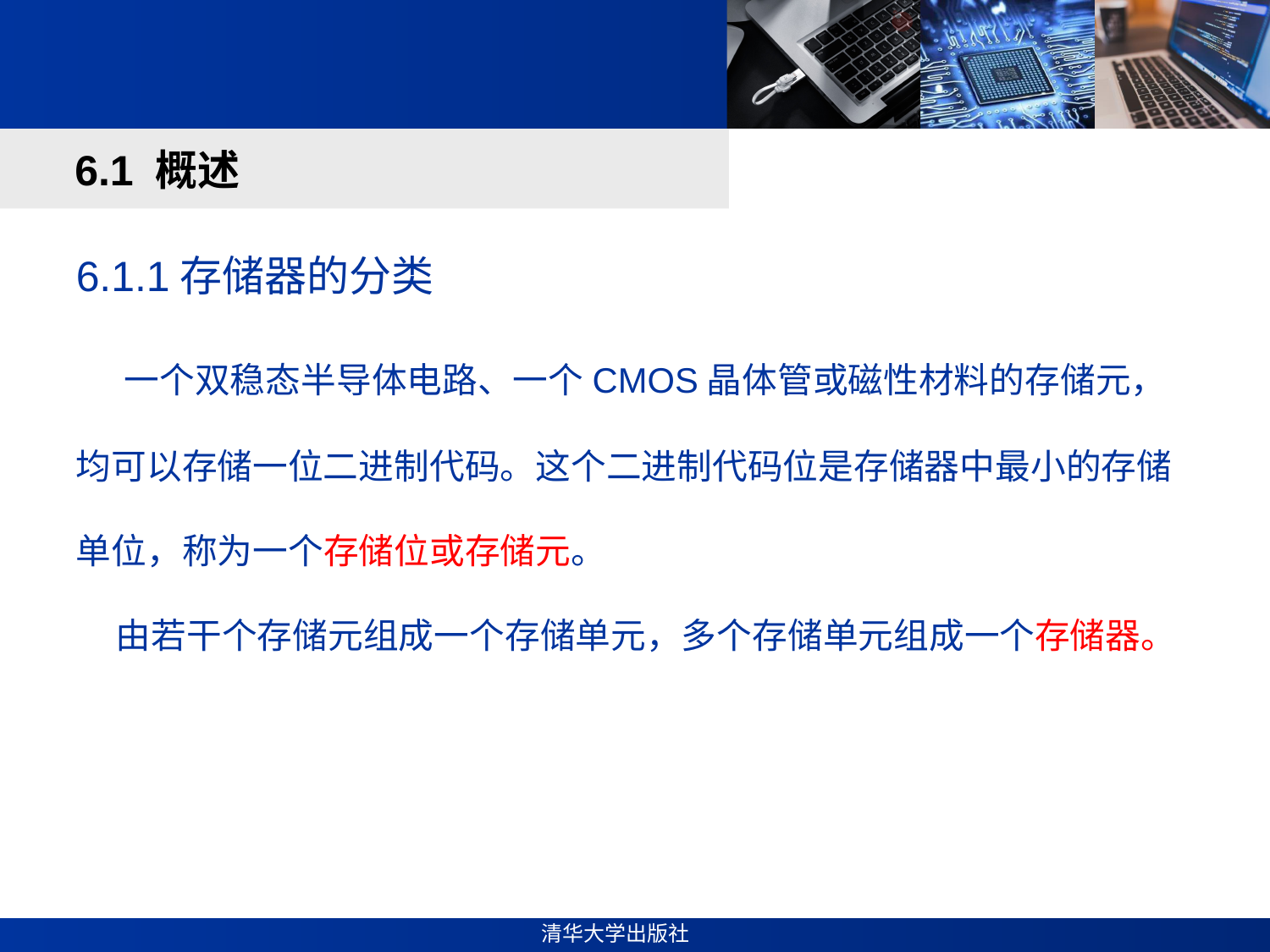

#
6.1 概述
6.1.1存储器的分类
    一个双稳态半导体电路、一个CMOS晶体管或磁性材料的存储元，均可以存储一位二进制代码。这个二进制代码位是存储器中最小的存储单位，称为一个存储位或存储元。
    由若干个存储元组成一个存储单元，多个存储单元组成一个存储器。